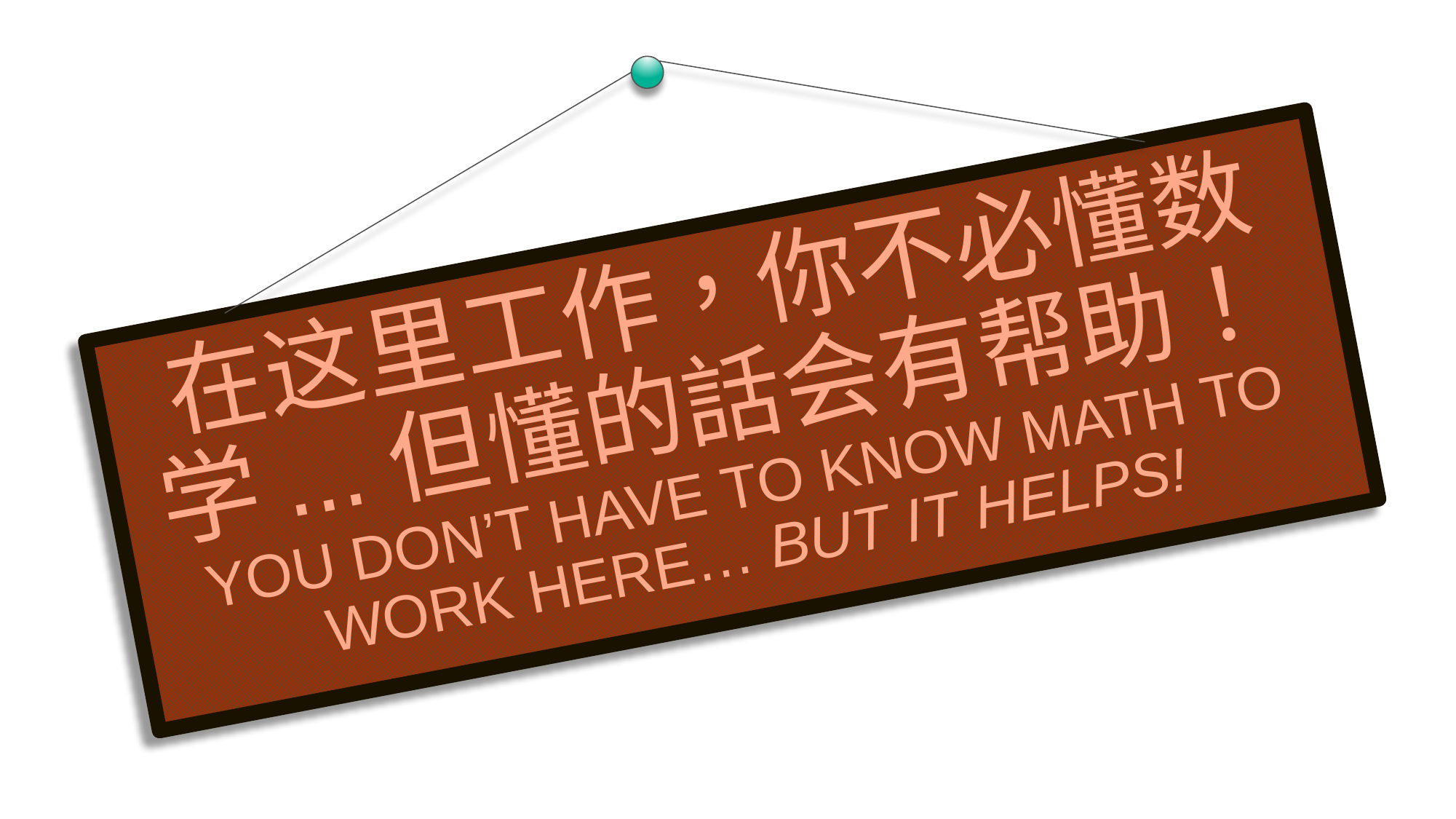

在这里工作，你不必懂数学...但懂的話会有帮助！
You don’t have to know math to work here… but it helps!